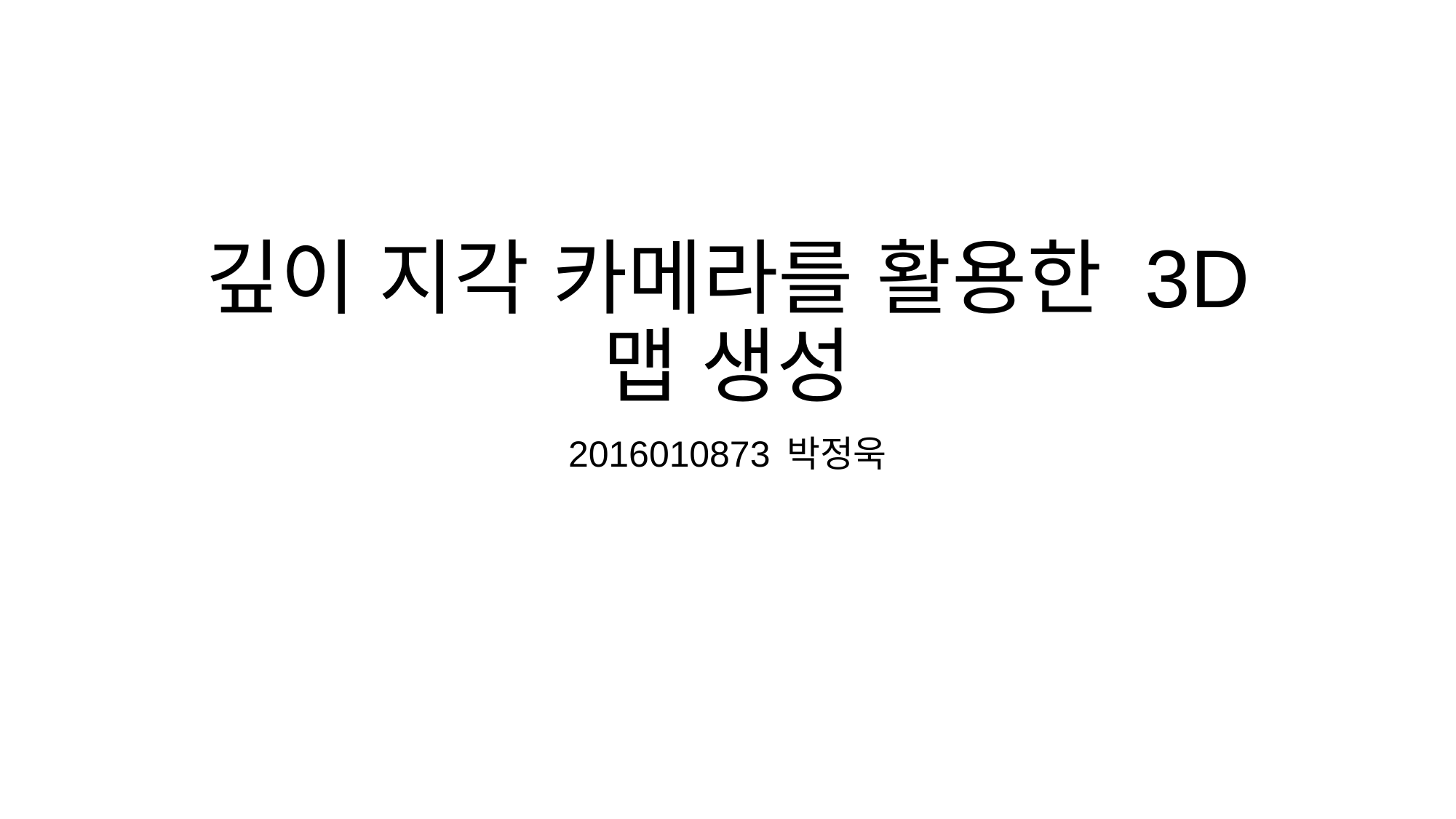

# 깊이 지각 카메라를 활용한 3D 맵 생성
2016010873	박정욱